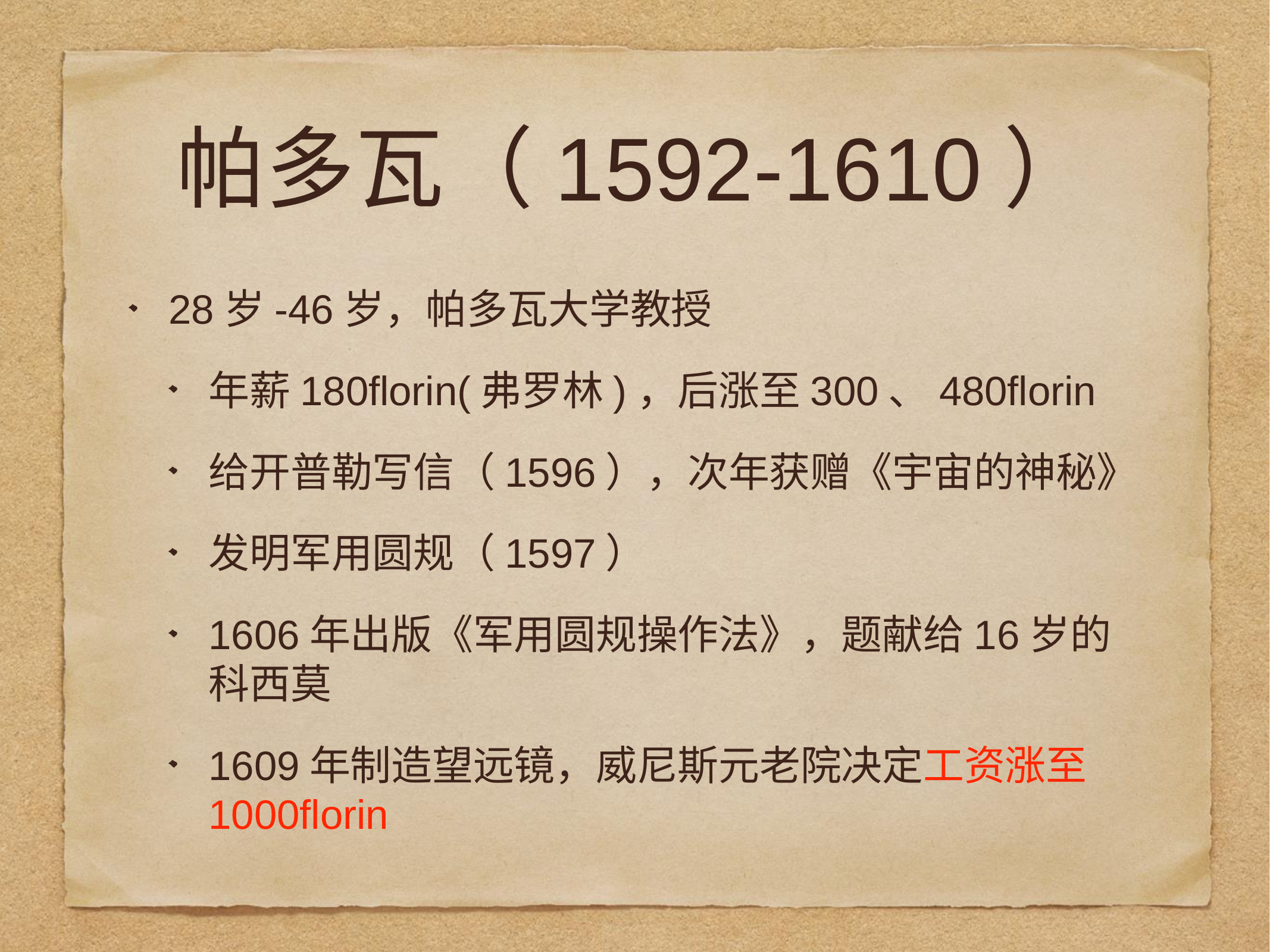

# 帕多瓦（1592-1610）
28岁-46岁，帕多瓦大学教授
年薪180florin(弗罗林)，后涨至300、480florin
给开普勒写信（1596），次年获赠《宇宙的神秘》
发明军用圆规（1597）
1606年出版《军用圆规操作法》，题献给16岁的科西莫
1609年制造望远镜，威尼斯元老院决定工资涨至1000florin